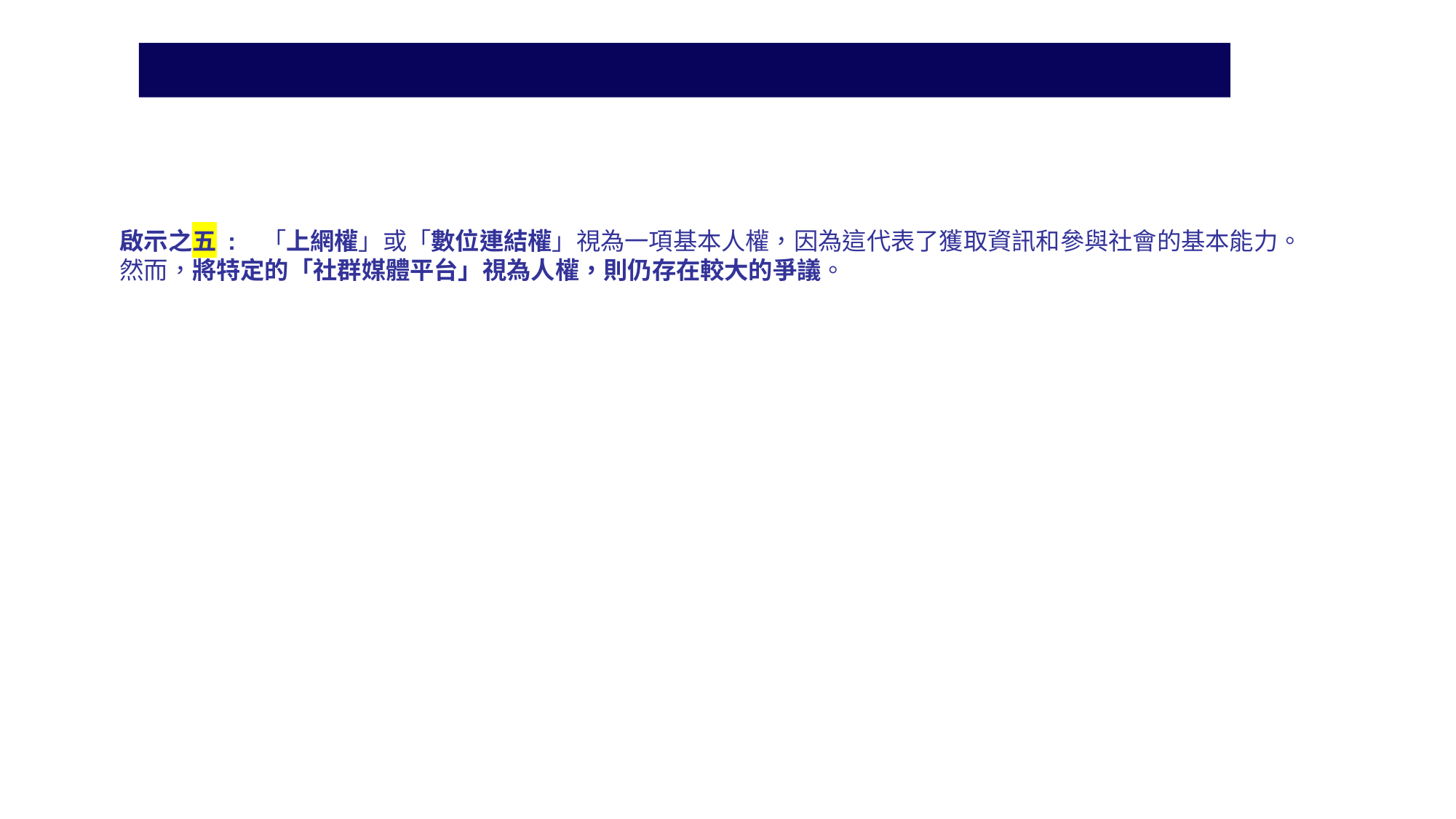

啟示之五 :   「上網權」或「數位連結權」視為一項基本人權，因為這代表了獲取資訊和參與社會的基本能力。然而，將特定的「社群媒體平台」視為人權，則仍存在較大的爭議。